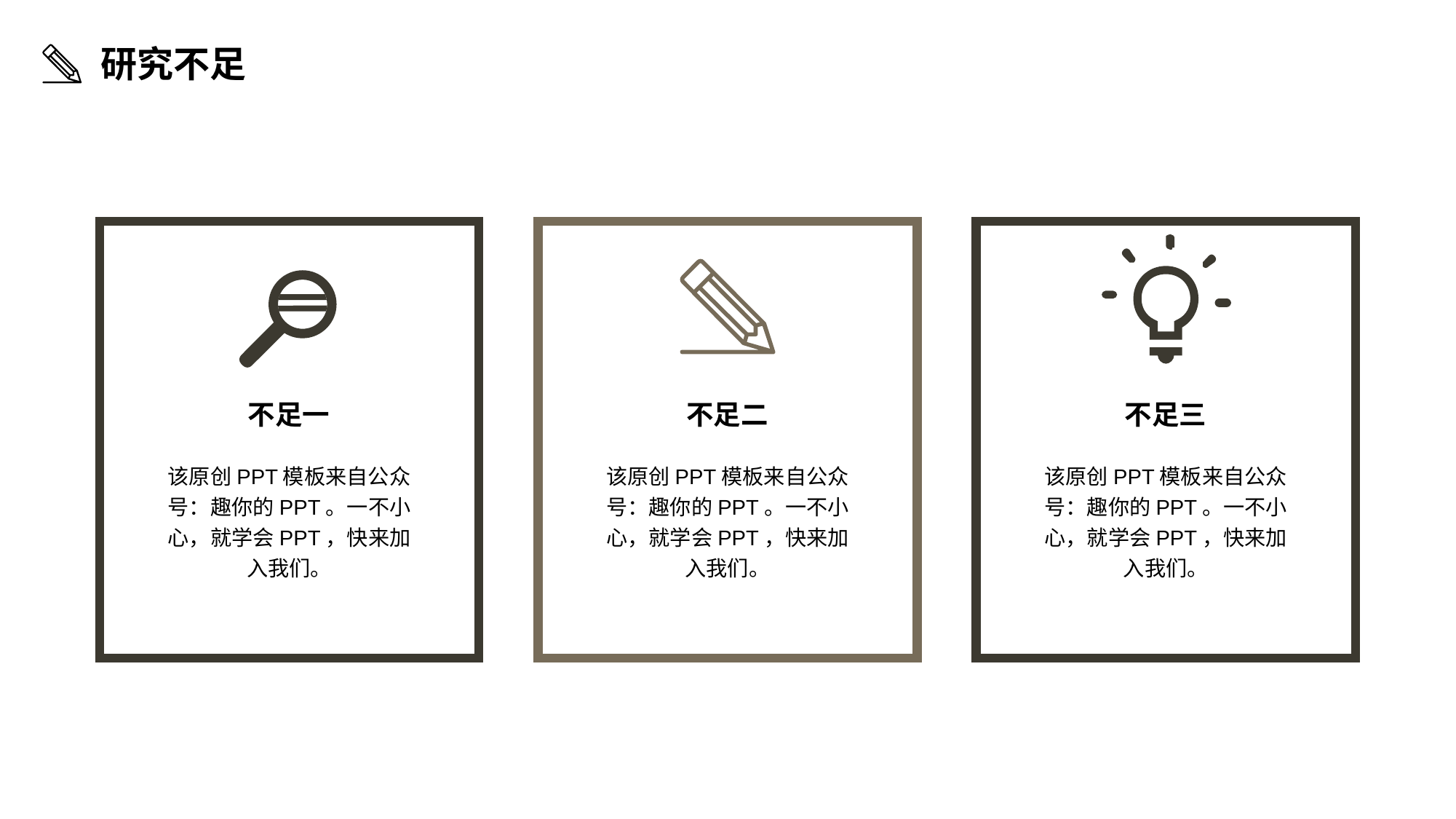

研究不足

不足一
不足二
不足三
该原创PPT模板来自公众号：趣你的PPT。一不小心，就学会PPT，快来加入我们。
该原创PPT模板来自公众号：趣你的PPT。一不小心，就学会PPT，快来加入我们。
该原创PPT模板来自公众号：趣你的PPT。一不小心，就学会PPT，快来加入我们。